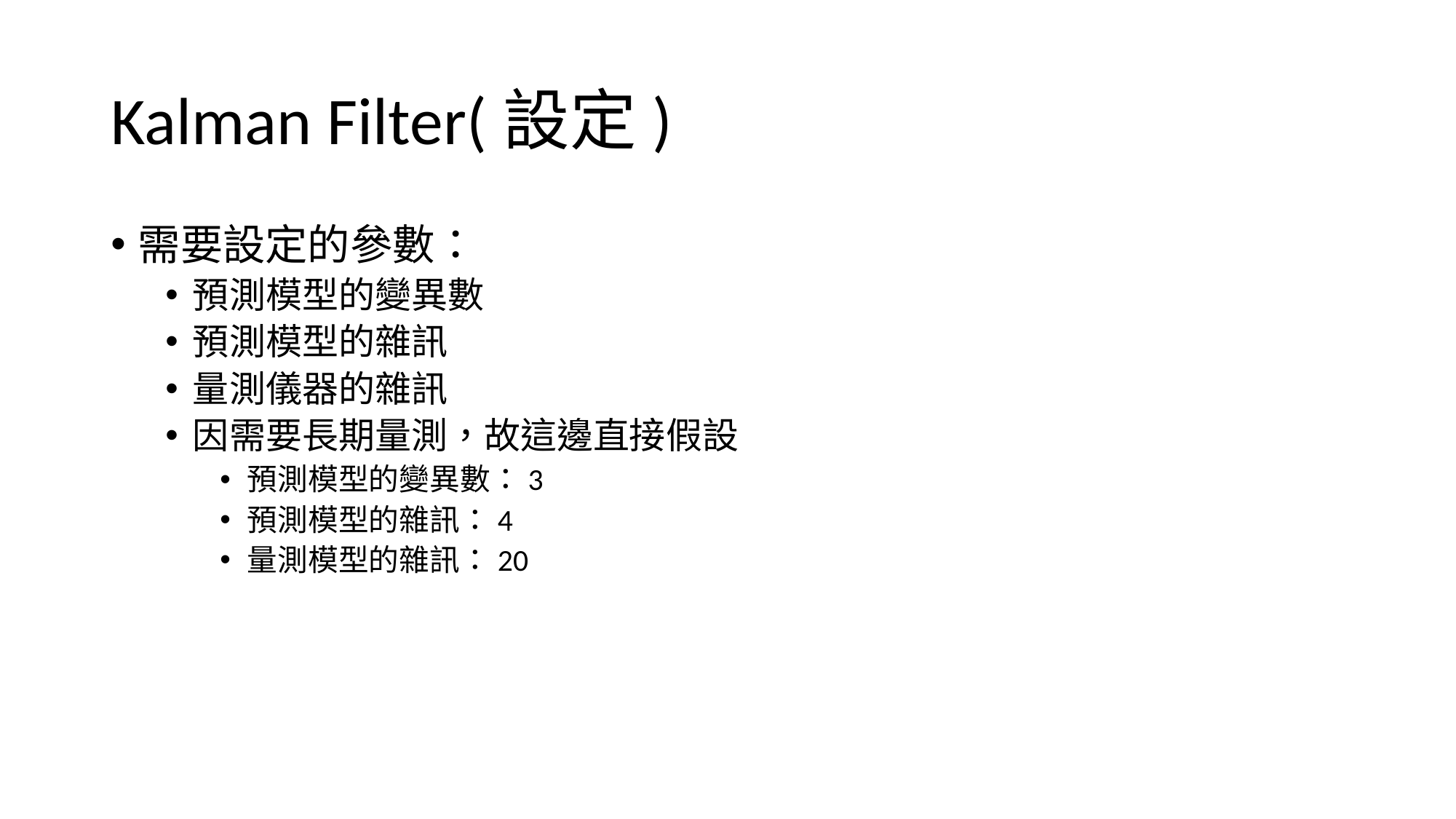

# Kalman Filter(設定)
需要設定的參數：
預測模型的變異數
預測模型的雜訊
量測儀器的雜訊
因需要長期量測，故這邊直接假設
預測模型的變異數：3
預測模型的雜訊：4
量測模型的雜訊：20